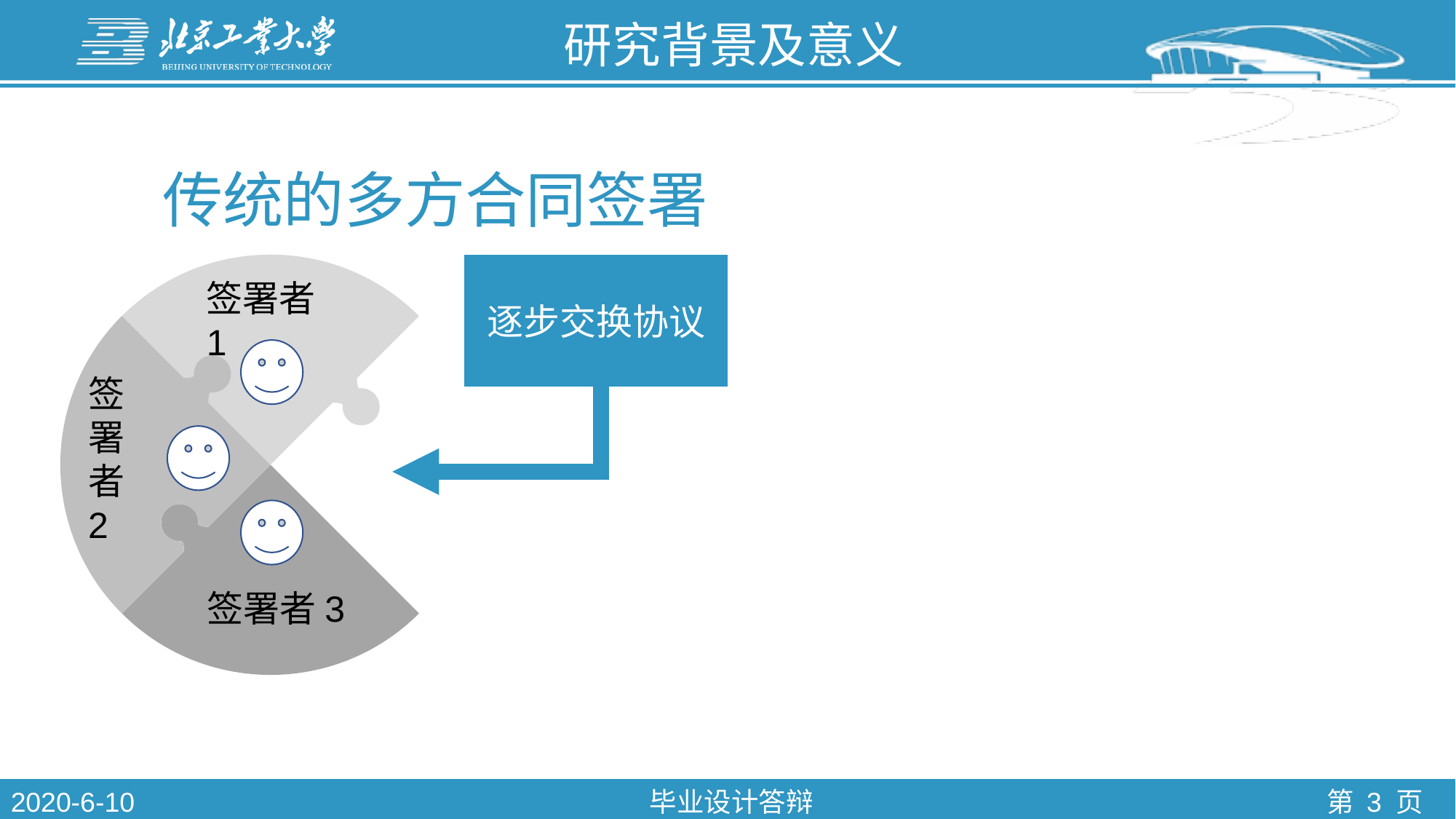

研究背景及意义
传统的多方合同签署

逐步交换协议
签署者1

签署者 2

签署者3
2020-6-10
毕业设计答辩
第 3 页